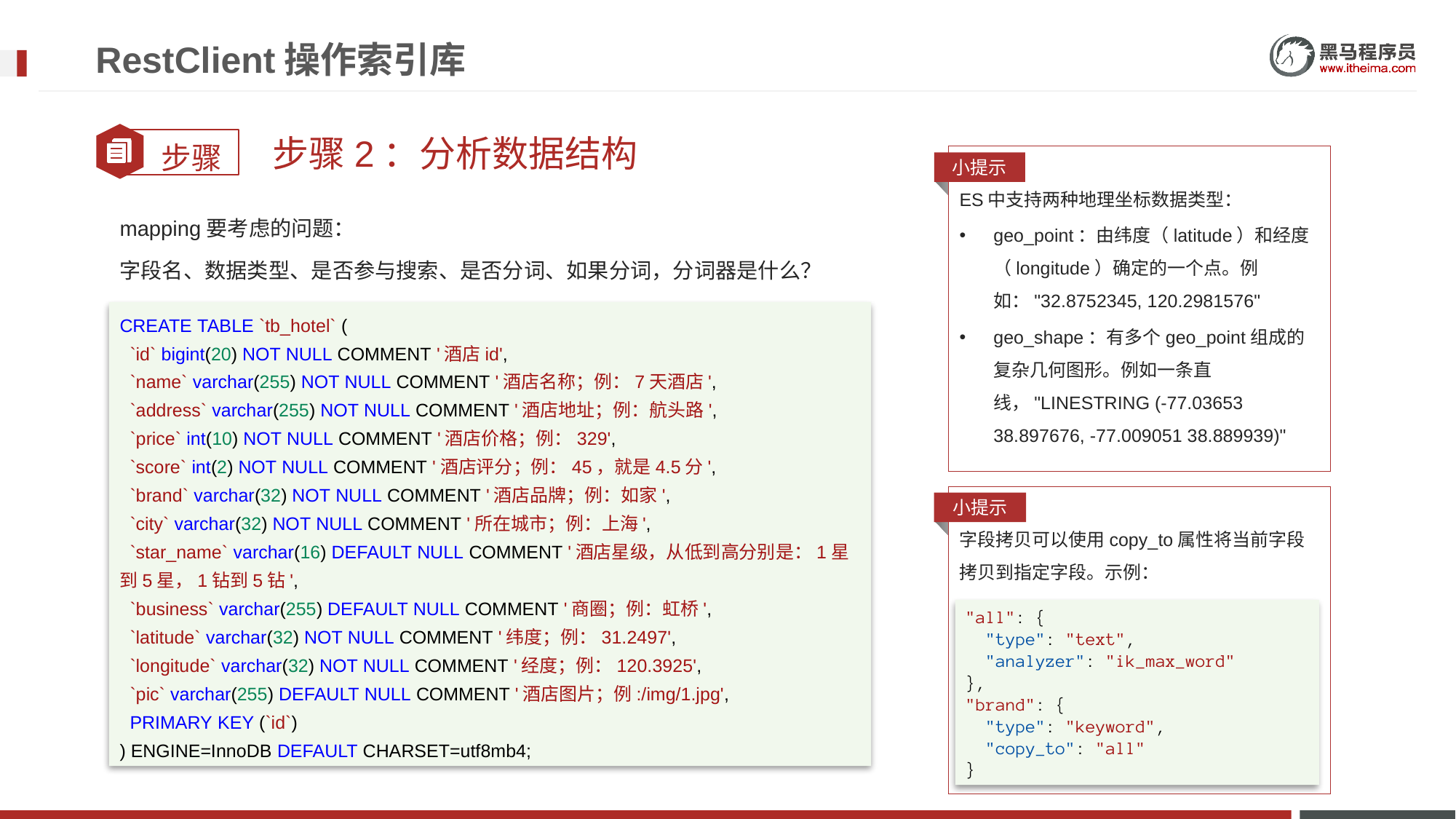

# RestClient操作索引库
步骤2：分析数据结构

ES中支持两种地理坐标数据类型：
geo_point：由纬度（latitude）和经度（longitude）确定的一个点。例如："32.8752345, 120.2981576"
geo_shape：有多个geo_point组成的复杂几何图形。例如一条直线，"LINESTRING (-77.03653 38.897676, -77.009051 38.889939)"

小提示

mapping要考虑的问题：
字段名、数据类型、是否参与搜索、是否分词、如果分词，分词器是什么？
CREATE TABLE `tb_hotel` (
  `id` bigint(20) NOT NULL COMMENT '酒店id',
  `name` varchar(255) NOT NULL COMMENT '酒店名称；例：7天酒店',
  `address` varchar(255) NOT NULL COMMENT '酒店地址；例：航头路',
  `price` int(10) NOT NULL COMMENT '酒店价格；例：329',
  `score` int(2) NOT NULL COMMENT '酒店评分；例：45，就是4.5分',
  `brand` varchar(32) NOT NULL COMMENT '酒店品牌；例：如家',
  `city` varchar(32) NOT NULL COMMENT '所在城市；例：上海',
  `star_name` varchar(16) DEFAULT NULL COMMENT '酒店星级，从低到高分别是：1星到5星，1钻到5钻',
  `business` varchar(255) DEFAULT NULL COMMENT '商圈；例：虹桥',
  `latitude` varchar(32) NOT NULL COMMENT '纬度；例：31.2497',
  `longitude` varchar(32) NOT NULL COMMENT '经度；例：120.3925',
  `pic` varchar(255) DEFAULT NULL COMMENT '酒店图片；例:/img/1.jpg',
  PRIMARY KEY (`id`)
) ENGINE=InnoDB DEFAULT CHARSET=utf8mb4;

字段拷贝可以使用copy_to属性将当前字段拷贝到指定字段。示例：

小提示

"all": {
  "type": "text",
  "analyzer": "ik_max_word"
},
"brand": {
  "type": "keyword",
  "copy_to": "all"
}